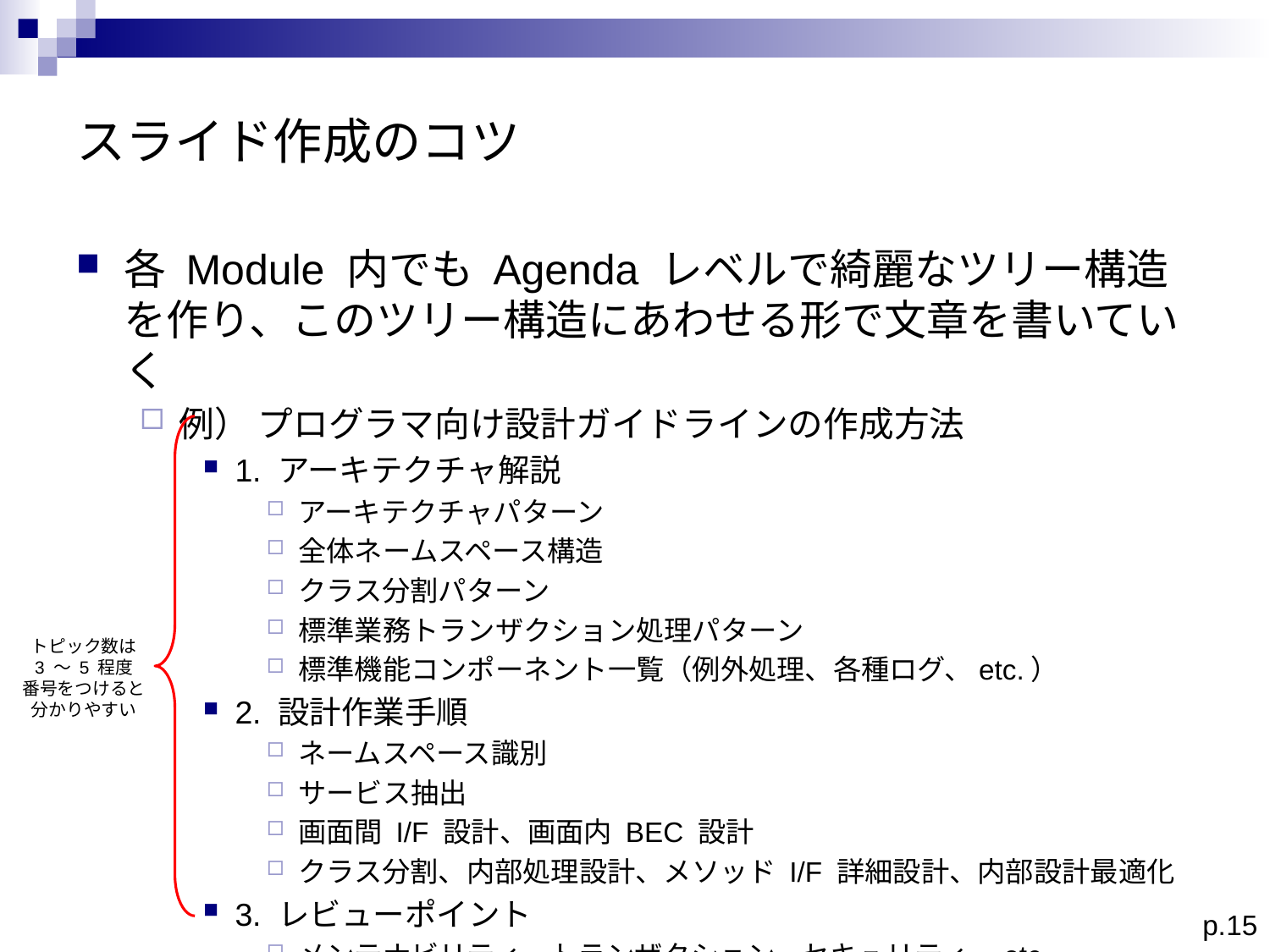

# スライド作成のコツ
各 Module 内でも Agenda レベルで綺麗なツリー構造を作り、このツリー構造にあわせる形で文章を書いていく
例） プログラマ向け設計ガイドラインの作成方法
1. アーキテクチャ解説
アーキテクチャパターン
全体ネームスペース構造
クラス分割パターン
標準業務トランザクション処理パターン
標準機能コンポーネント一覧（例外処理、各種ログ、etc.）
2. 設計作業手順
ネームスペース識別
サービス抽出
画面間 I/F 設計、画面内 BEC 設計
クラス分割、内部処理設計、メソッド I/F 詳細設計、内部設計最適化
3. レビューポイント
メンテナビリティ、トランザクション、セキュリティ、etc.

トピック数は
3 ～ 5 程度
番号をつけると
分かりやすい